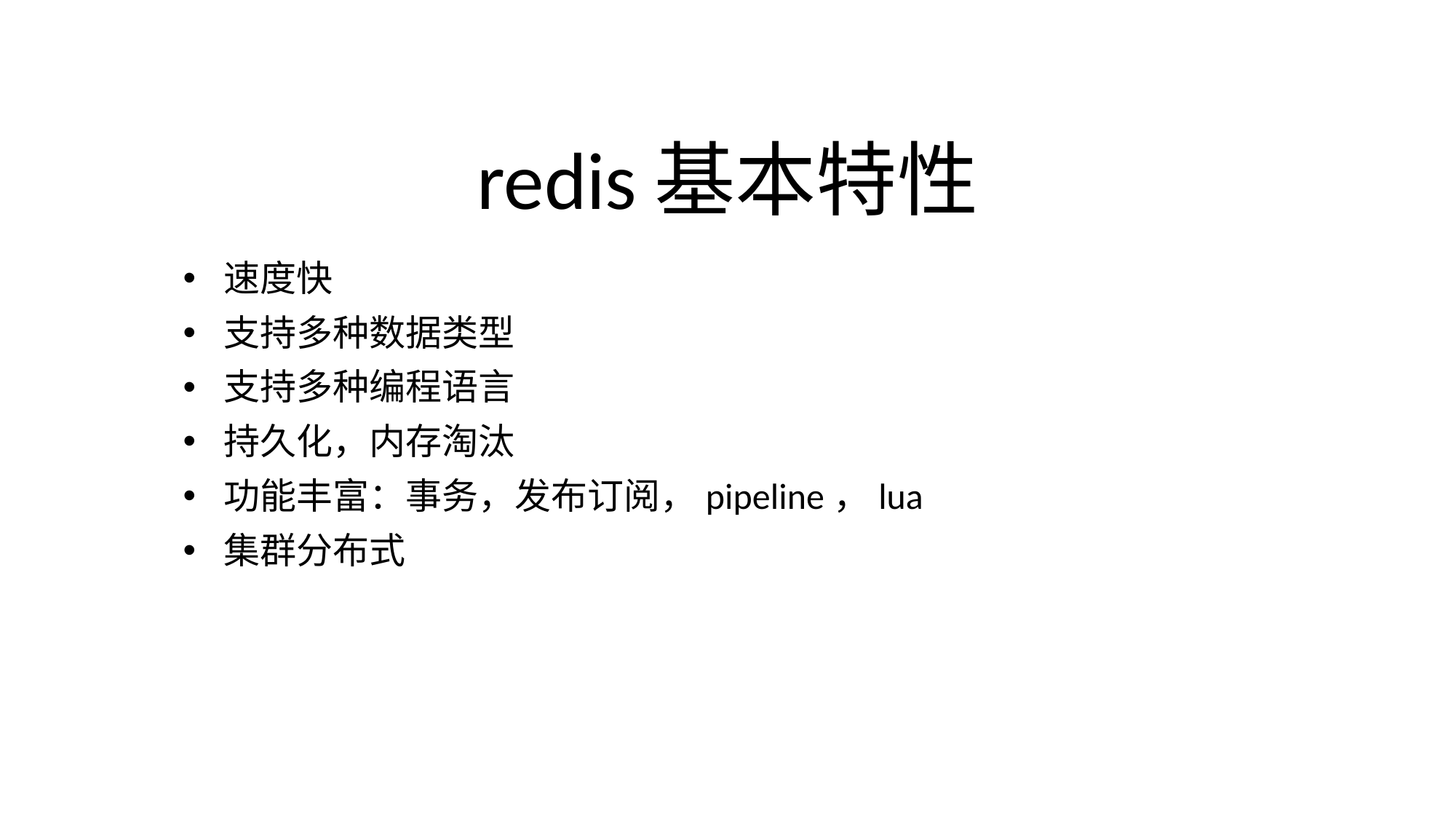

# redis基本特性
速度快
支持多种数据类型
支持多种编程语言
持久化，内存淘汰
功能丰富：事务，发布订阅，pipeline，lua
集群分布式